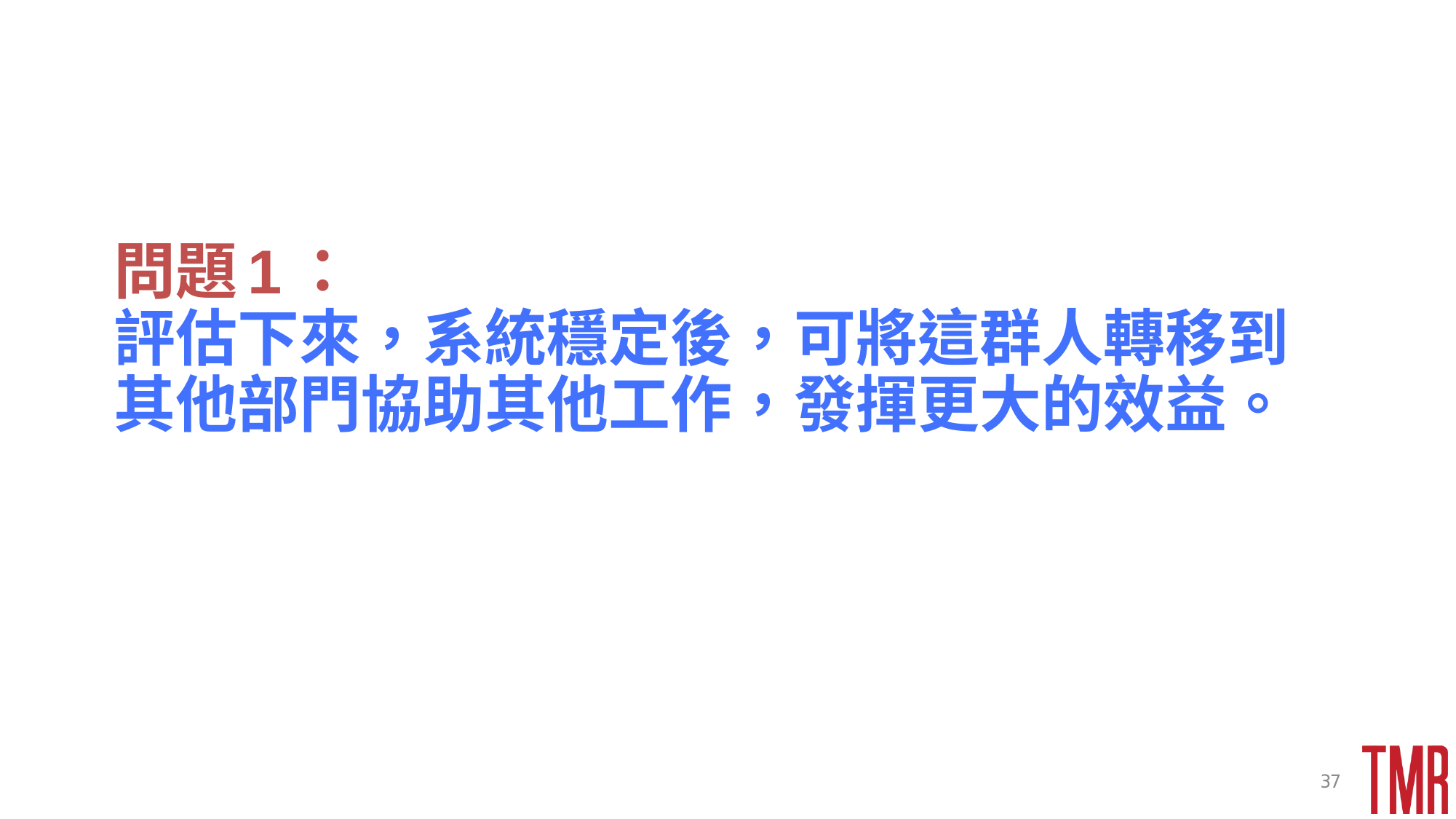

# 問題1： 評估下來，系統穩定後，可將這群人轉移到其他部門協助其他工作，發揮更大的效益。

37